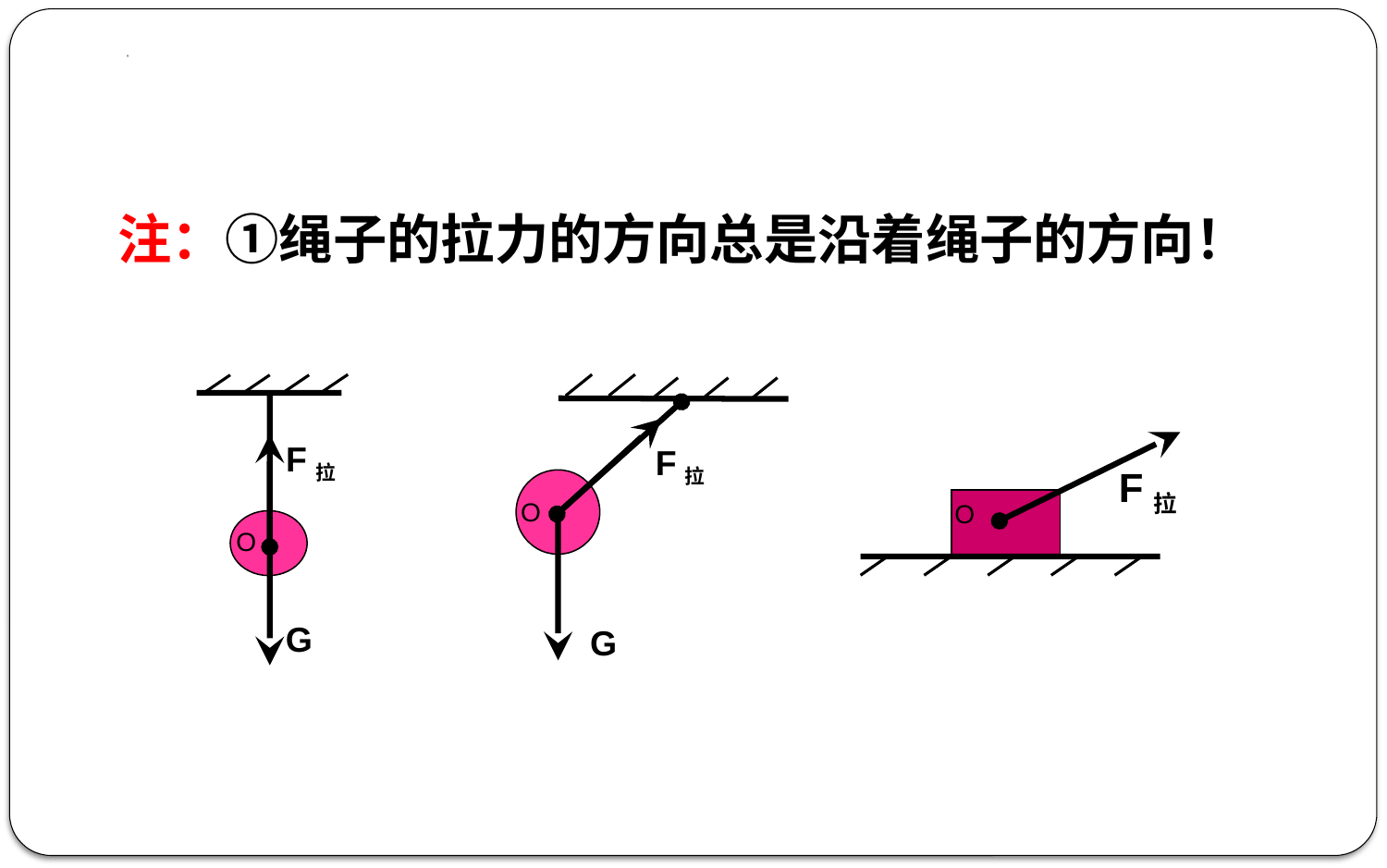

注：①绳子的拉力的方向总是沿着绳子的方向！

F拉

G
O

F拉

G
O

F拉

O